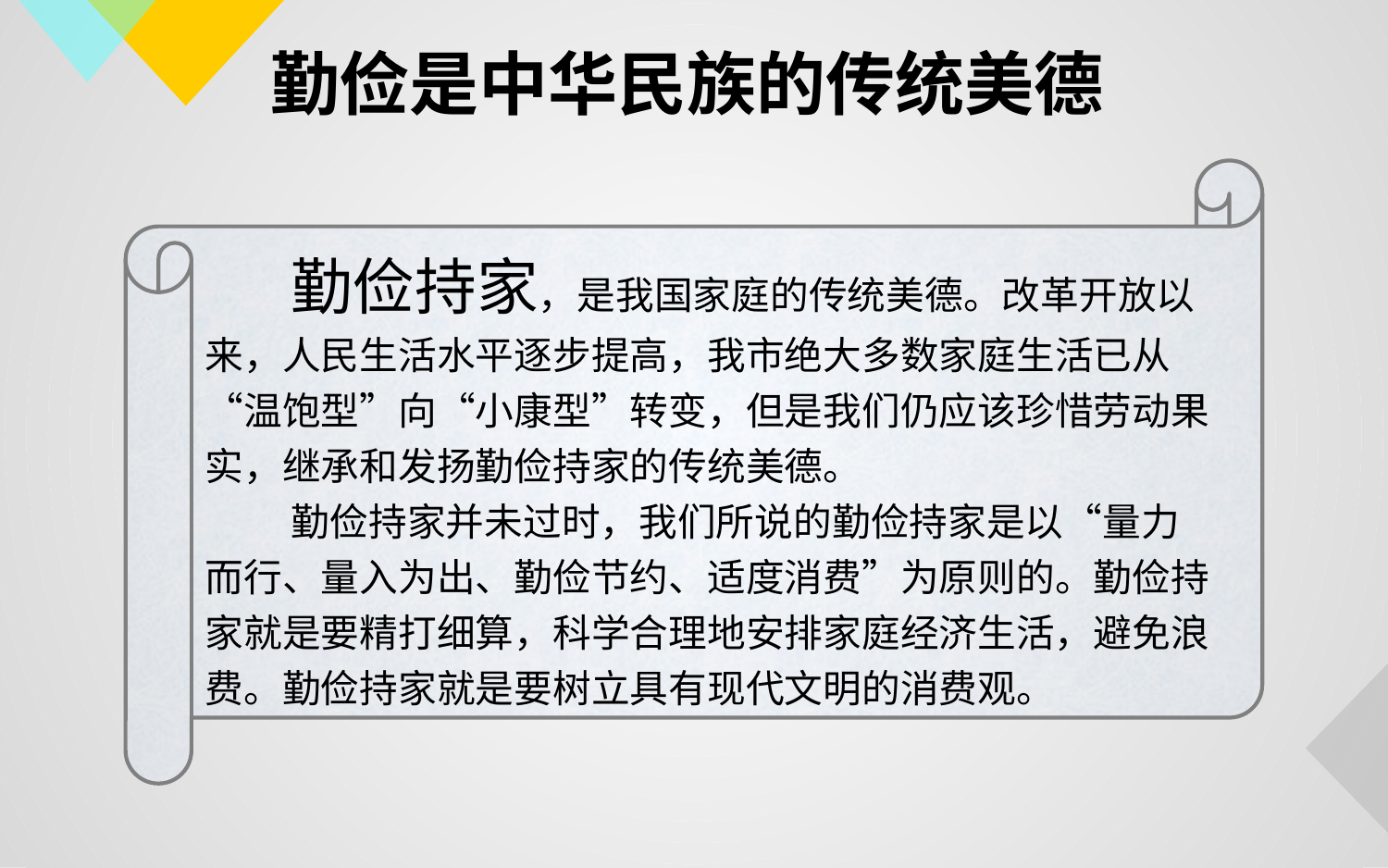

# 勤俭是中华民族的传统美德
         勤俭持家，是我国家庭的传统美德。改革开放以来，人民生活水平逐步提高，我市绝大多数家庭生活已从“温饱型”向“小康型”转变，但是我们仍应该珍惜劳动果实，继承和发扬勤俭持家的传统美德。
         勤俭持家并未过时，我们所说的勤俭持家是以“量力而行、量入为出、勤俭节约、适度消费”为原则的。勤俭持家就是要精打细算，科学合理地安排家庭经济生活，避免浪费。勤俭持家就是要树立具有现代文明的消费观。